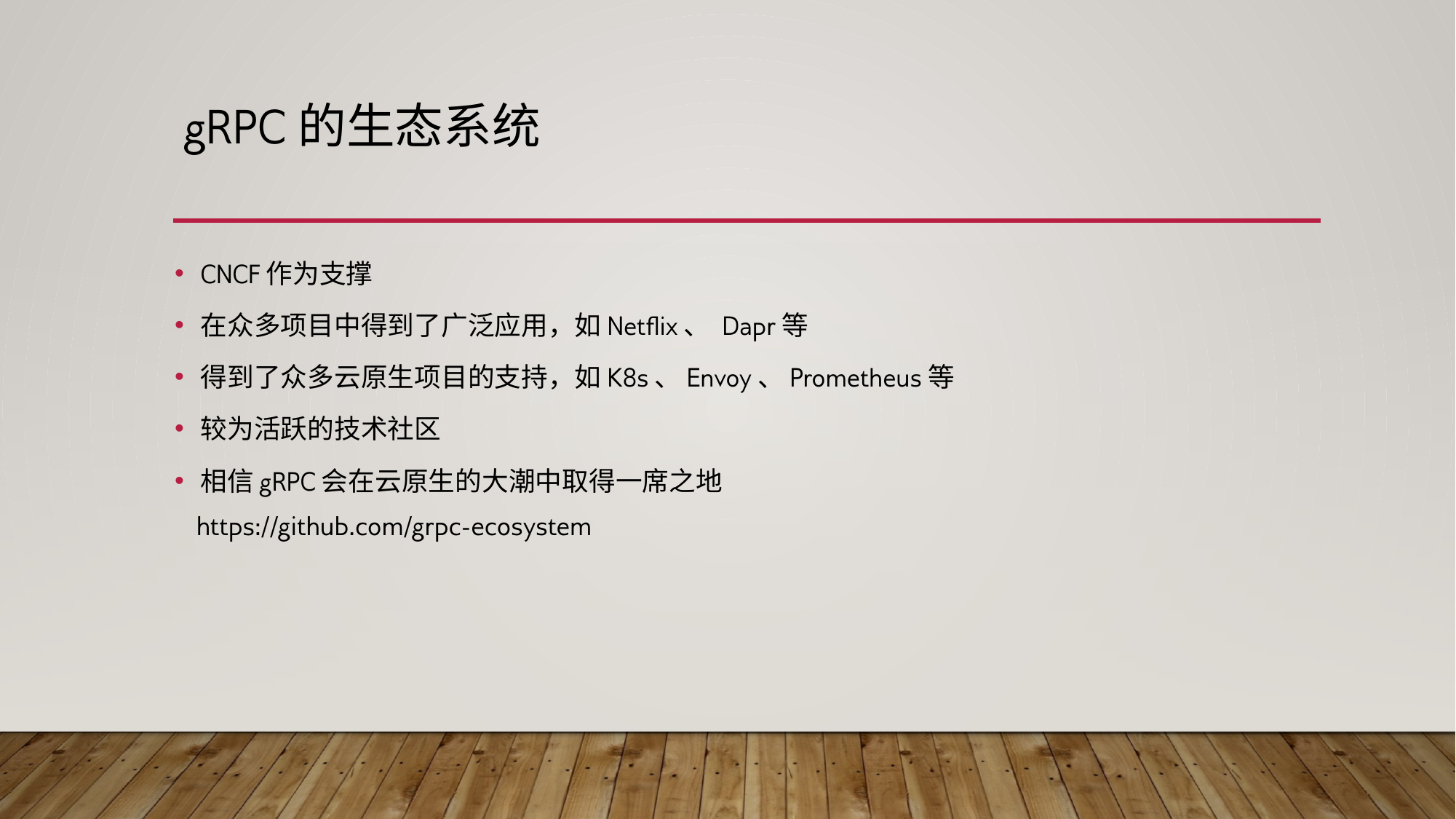

# gRPC的生态系统
CNCF作为支撑
在众多项目中得到了广泛应用，如Netflix、 Dapr等
得到了众多云原生项目的支持，如K8s、Envoy、Prometheus等
较为活跃的技术社区
相信gRPC会在云原生的大潮中取得一席之地
https://github.com/grpc-ecosystem